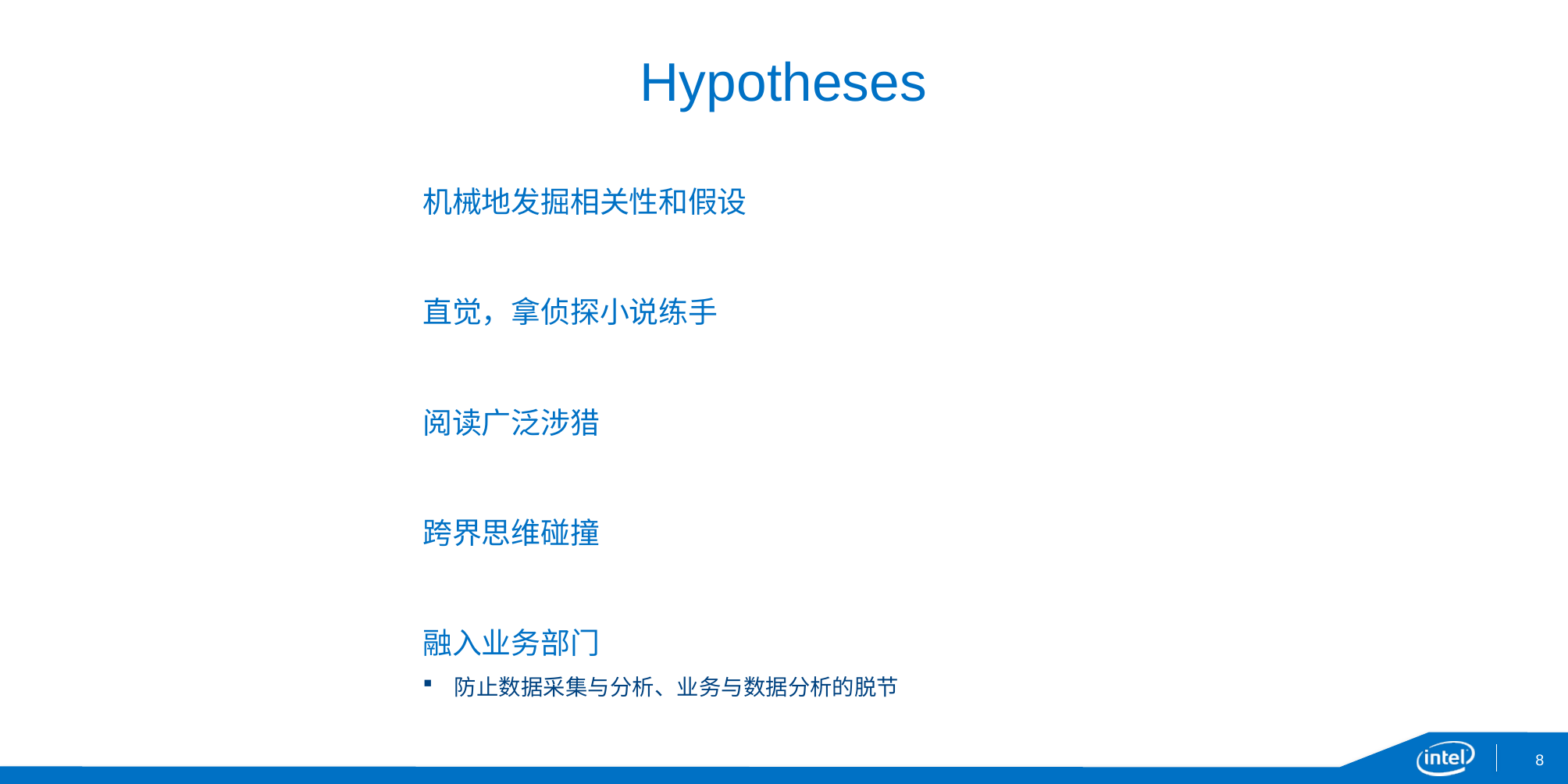

# Hypotheses
机械地发掘相关性和假设

直觉，拿侦探小说练手

阅读广泛涉猎

跨界思维碰撞

融入业务部门
防止数据采集与分析、业务与数据分析的脱节

8